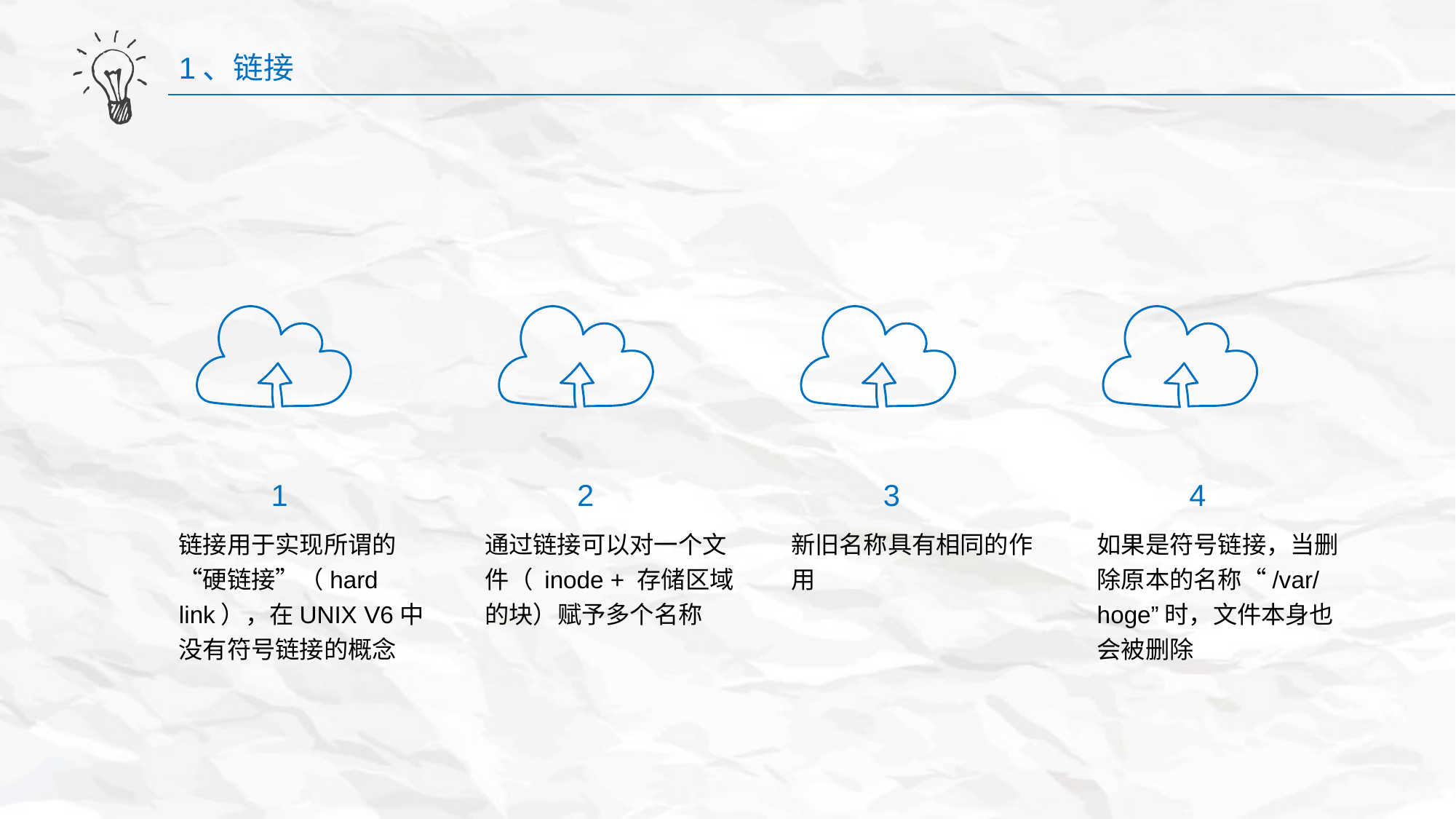

1、链接

1
链接用于实现所谓的“硬链接”（hard link），在UNIX V6中没有符号链接的概念
2
通过链接可以对一个文件（ inode + 存储区域的块）赋予多个名称
3
新旧名称具有相同的作用
4
如果是符号链接，当删除原本的名称“/var/hoge”时，文件本身也会被删除